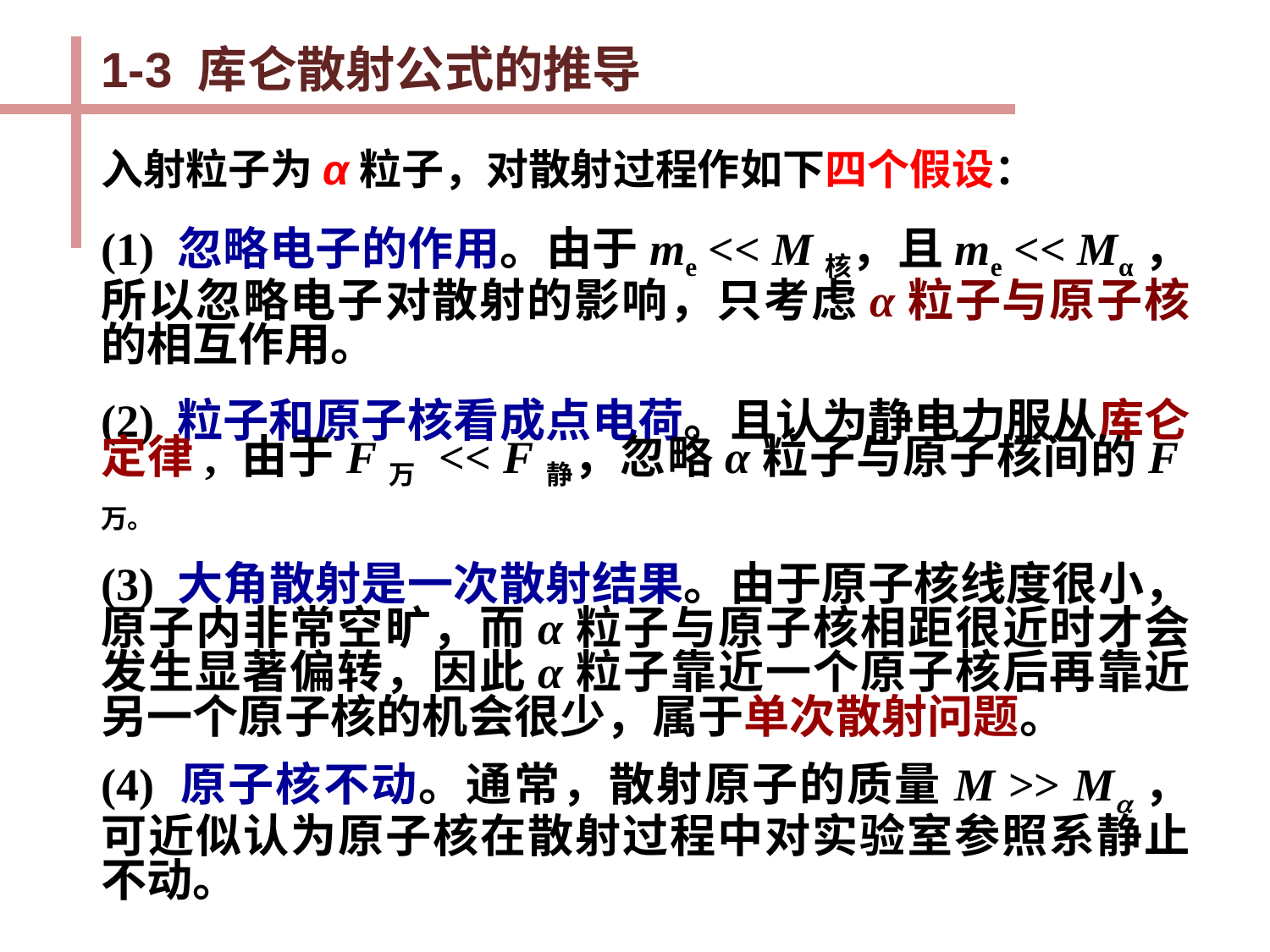

1-3 库仑散射公式的推导
入射粒子为α粒子，对散射过程作如下四个假设：
(1) 忽略电子的作用。由于me << M核，且me << Mα，所以忽略电子对散射的影响，只考虑α粒子与原子核的相互作用。
(2) 粒子和原子核看成点电荷。且认为静电力服从库仑定律, 由于F万 << F静，忽略α粒子与原子核间的F万。
(3) 大角散射是一次散射结果。由于原子核线度很小，原子内非常空旷，而α粒子与原子核相距很近时才会发生显著偏转，因此α粒子靠近一个原子核后再靠近另一个原子核的机会很少，属于单次散射问题。
(4) 原子核不动。通常，散射原子的质量M >> Mα，可近似认为原子核在散射过程中对实验室参照系静止不动。